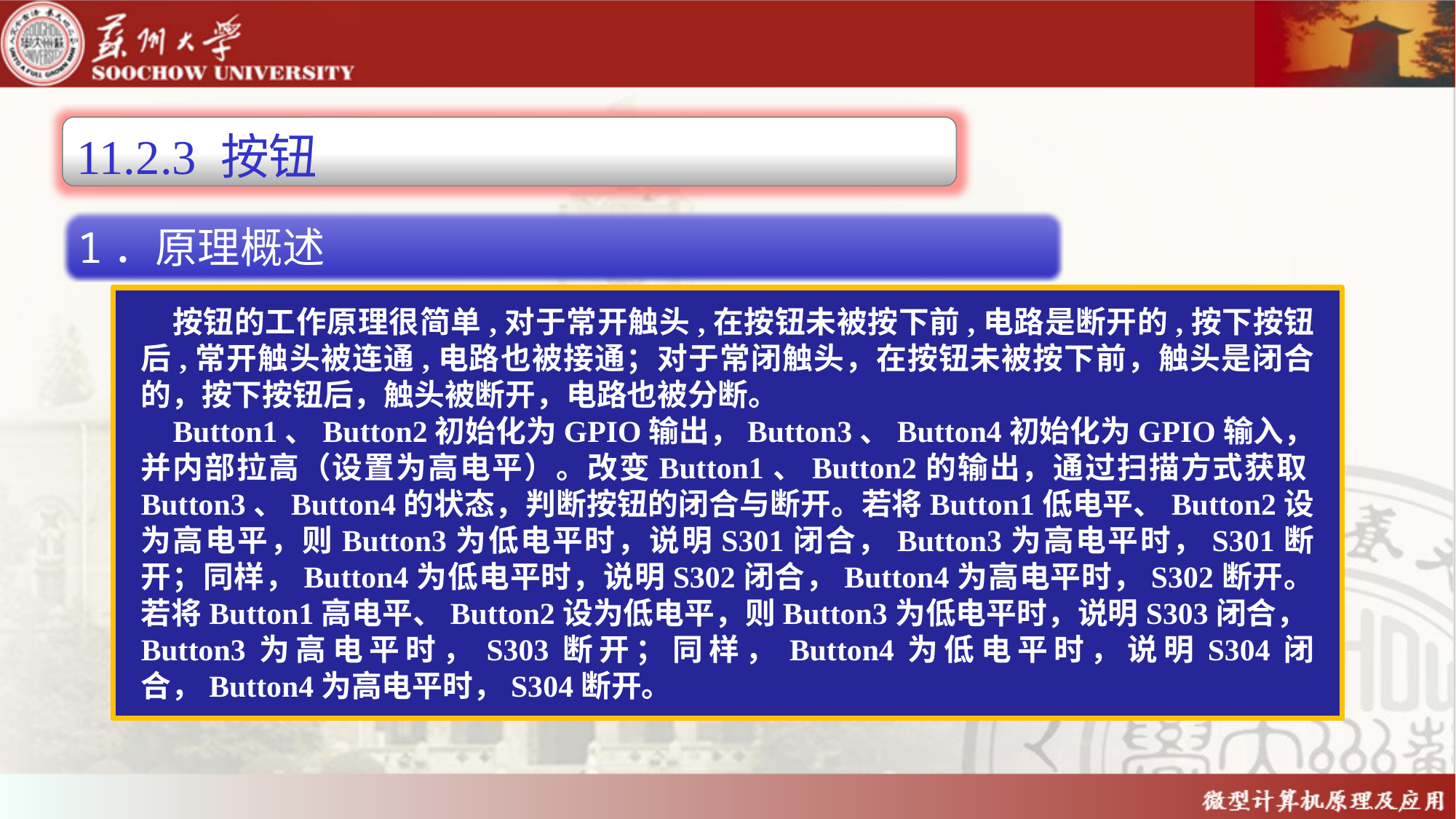

11.2.3 按钮
1．原理概述
按钮的工作原理很简单,对于常开触头,在按钮未被按下前,电路是断开的,按下按钮后,常开触头被连通,电路也被接通；对于常闭触头，在按钮未被按下前，触头是闭合的，按下按钮后，触头被断开，电路也被分断。
Button1、Button2初始化为GPIO输出，Button3、Button4初始化为GPIO输入，并内部拉高（设置为高电平）。改变Button1、Button2的输出，通过扫描方式获取Button3、Button4的状态，判断按钮的闭合与断开。若将Button1低电平、Button2设为高电平，则Button3为低电平时，说明S301闭合，Button3为高电平时，S301断开；同样，Button4为低电平时，说明S302闭合，Button4为高电平时，S302断开。若将Button1高电平、Button2设为低电平，则Button3为低电平时，说明S303闭合，Button3为高电平时，S303断开；同样，Button4为低电平时，说明S304闭合，Button4为高电平时，S304断开。